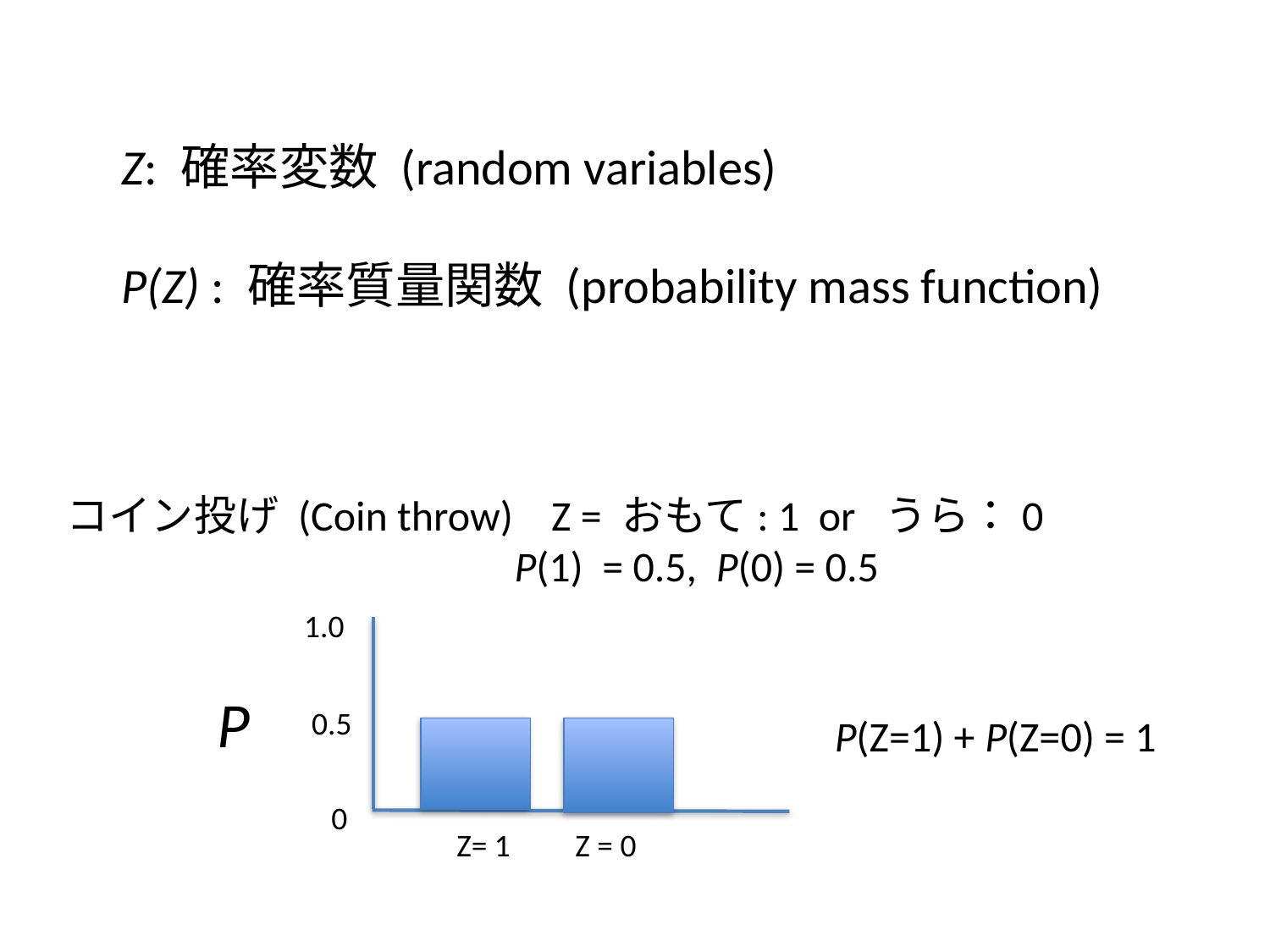

Z: 確率変数 (random variables)

P(Z) : 確率質量関数 (probability mass function)

コイン投げ (Coin throw)    Z = おもて: 1  or  うら：0
                                               P(1)  = 0.5,  P(0) = 0.5
1.0
P
0.5
P(Z=1) + P(Z=0) = 1

0
   Z= 1         Z = 0